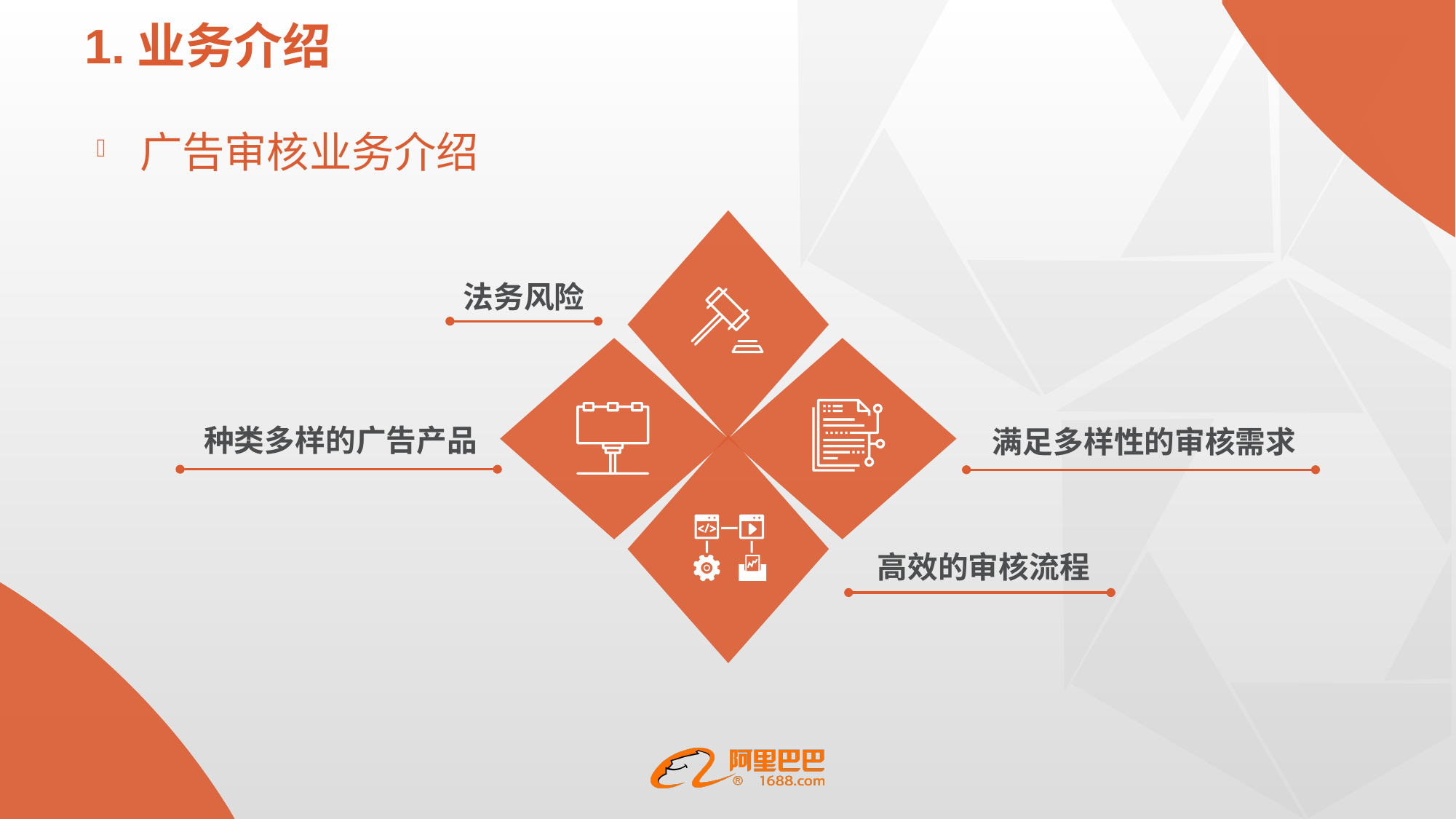

1.业务介绍
广告审核业务介绍

法务风险

种类多样的广告产品
满足多样性的审核需求

高效的审核流程